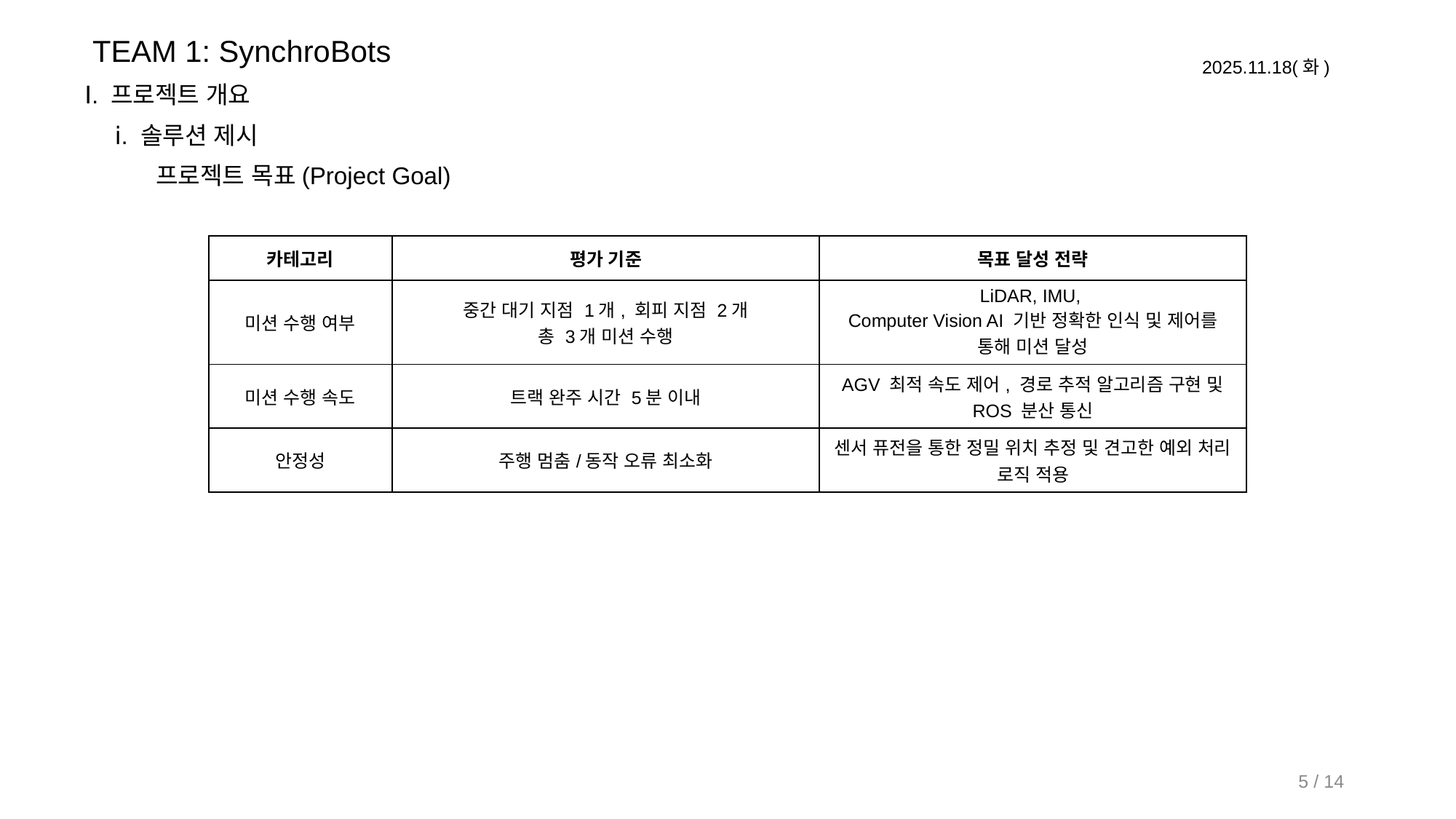

TEAM 1: SynchroBots
Ⅰ. 프로젝트 개요
ⅰ. 솔루션 제시
프로젝트 목표(Project Goal)
| 카테고리 | 평가 기준 | 목표 달성 전략 |
| --- | --- | --- |
| 미션 수행 여부 | 중간 대기 지점 1개, 회피 지점 2개 총 3개 미션 수행 | LiDAR, IMU, Computer Vision AI 기반 정확한 인식 및 제어를 통해 미션 달성 |
| 미션 수행 속도 | 트랙 완주 시간 5분 이내 | AGV 최적 속도 제어, 경로 추적 알고리즘 구현 및 ROS 분산 통신 |
| 안정성 | 주행 멈춤/동작 오류 최소화 | 센서 퓨전을 통한 정밀 위치 추정 및 견고한 예외 처리 로직 적용 |
5 / 14